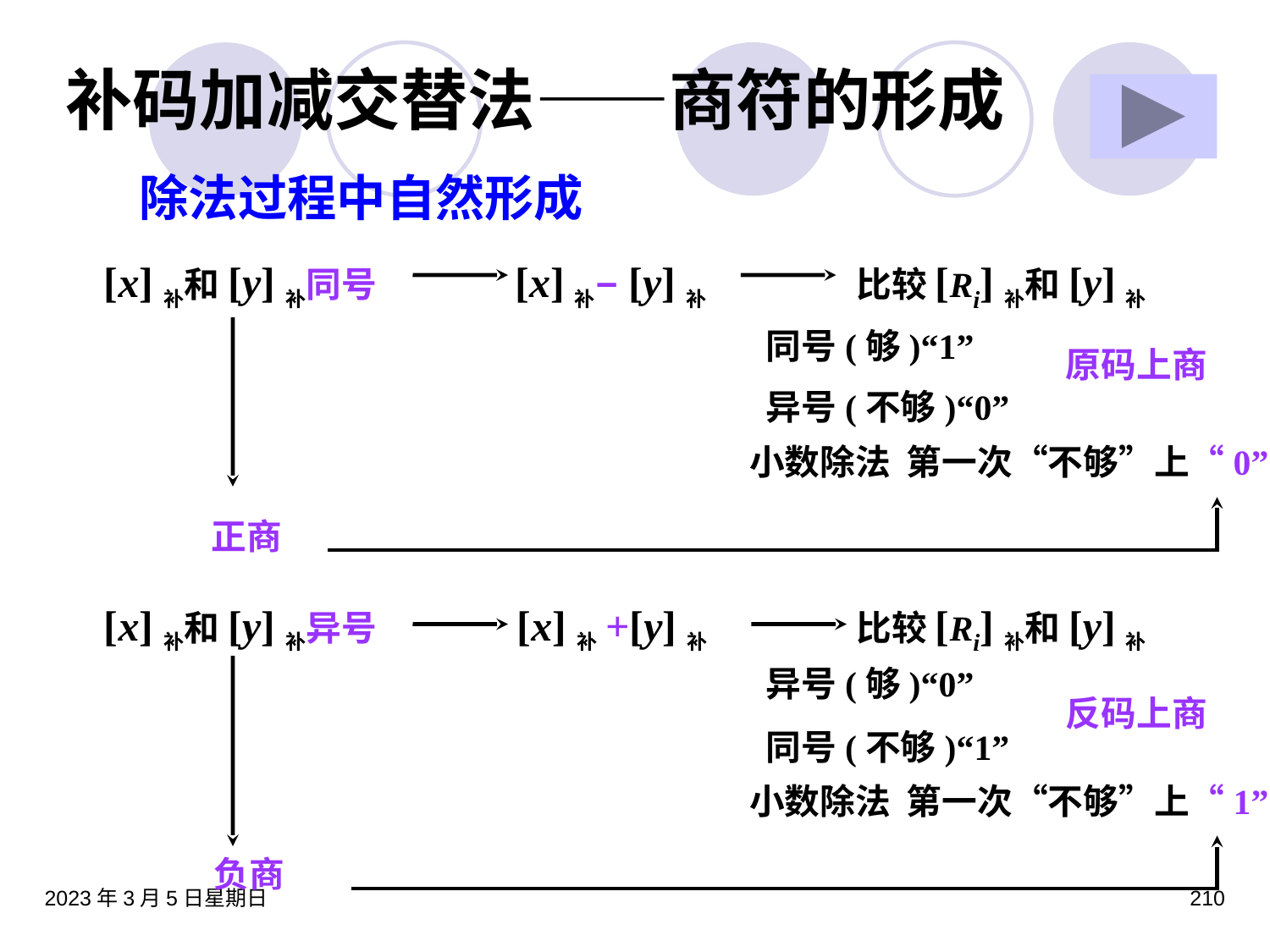

# 补码加减交替法——商符的形成

除法过程中自然形成
[x]补和[y]补同号
[x]补–[y]补
比较[Ri]补和[y]补

同号(够)“1”
原码上商
异号(不够)“0”
小数除法  第一次“不够”上“0”

正商
[x]补和[y]补异号
[x]补+[y]补
比较[Ri]补和[y]补

异号(够)“0”
反码上商
同号(不够)“1”
小数除法  第一次“不够”上“1”

负商
2023年3月5日星期日
210